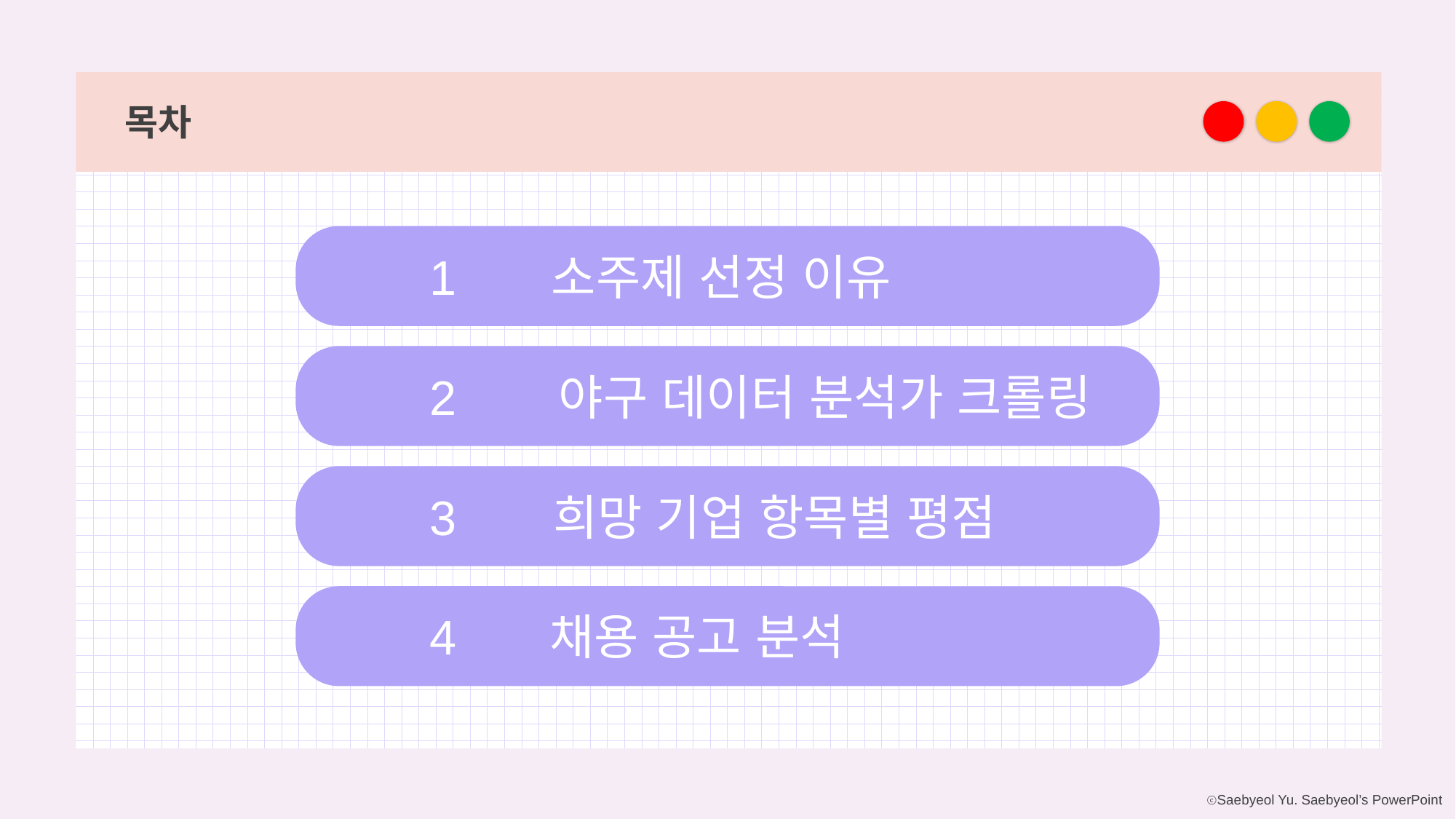

목차

1
소주제 선정 이유

2
야구 데이터 분석가 크롤링

3
희망 기업 항목별 평점

4
채용 공고 분석